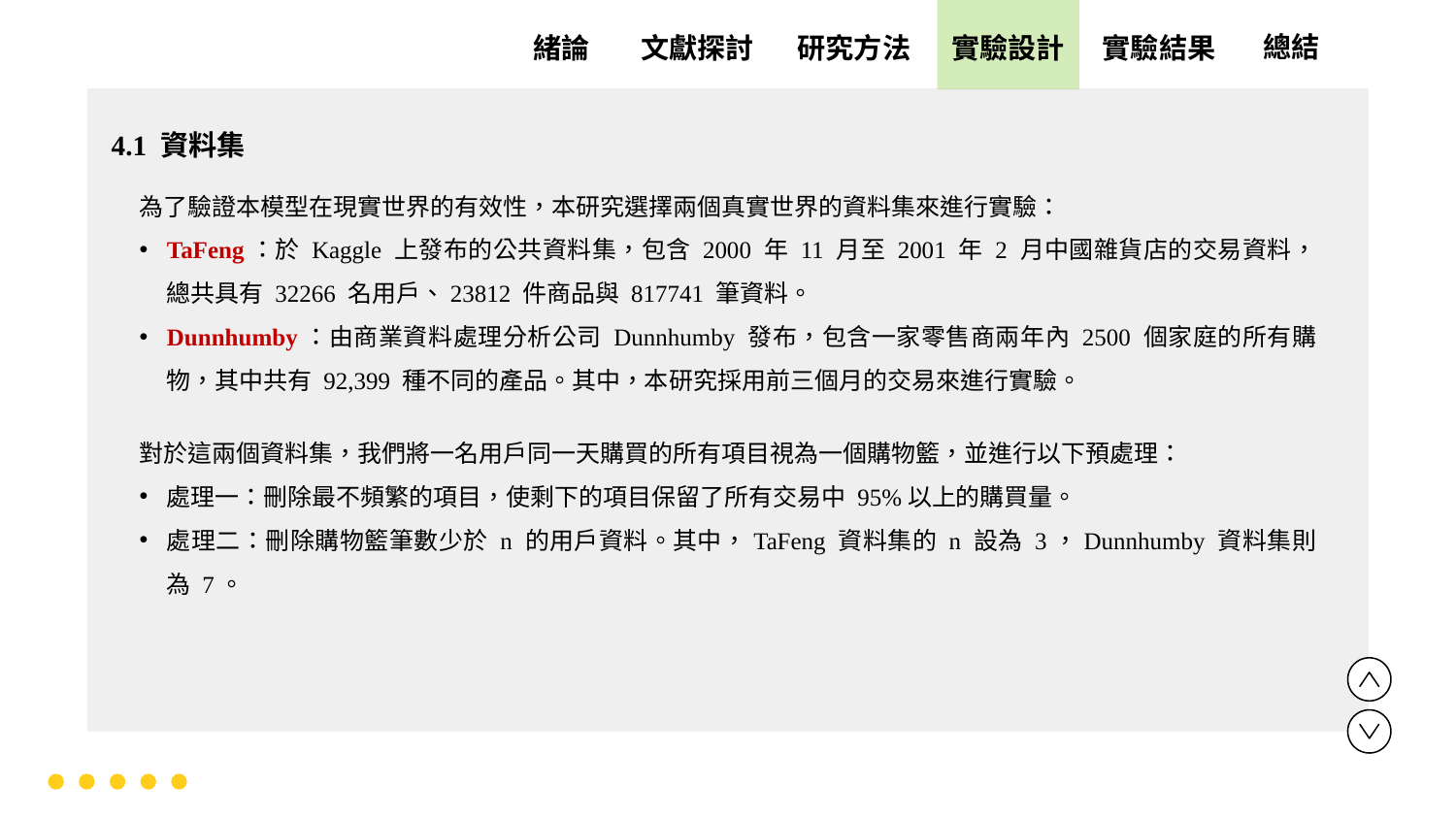

實驗設計
實驗結果
文獻探討
總結
緒論
研究方法
4.1 資料集
為了驗證本模型在現實世界的有效性，本研究選擇兩個真實世界的資料集來進行實驗：
TaFeng：於 Kaggle 上發布的公共資料集，包含 2000 年 11 月至 2001 年 2 月中國雜貨店的交易資料，總共具有 32266 名用戶、23812 件商品與 817741 筆資料。
Dunnhumby：由商業資料處理分析公司 Dunnhumby 發布，包含一家零售商兩年內 2500 個家庭的所有購物，其中共有 92,399 種不同的產品。其中，本研究採用前三個月的交易來進行實驗。

對於這兩個資料集，我們將一名用戶同一天購買的所有項目視為一個購物籃，並進行以下預處理：
處理一：刪除最不頻繁的項目，使剩下的項目保留了所有交易中 95%以上的購買量。
處理二：刪除購物籃筆數少於 n 的用戶資料。其中，TaFeng 資料集的 n 設為 3，Dunnhumby 資料集則為 7。